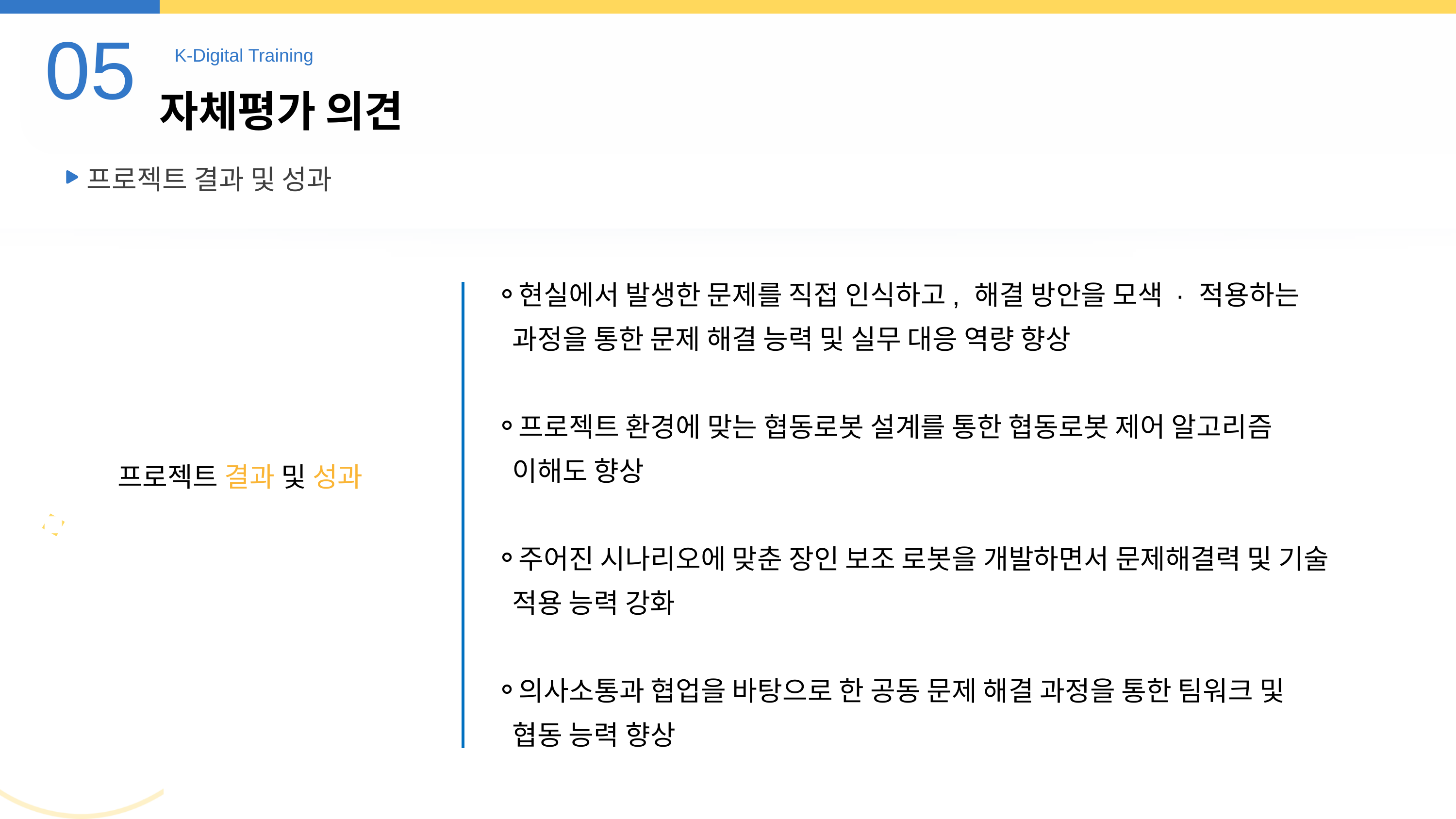

05
K-Digital Training
자체평가 의견
프로젝트 결과 및 성과

현실에서 발생한 문제를 직접 인식하고, 해결 방안을 모색 · 적용하는 과정을 통한 문제 해결 능력 및 실무 대응 역량 향상

프로젝트 환경에 맞는 협동로봇 설계를 통한 협동로봇 제어 알고리즘 이해도 향상

주어진 시나리오에 맞춘 장인 보조 로봇을 개발하면서 문제해결력 및 기술 적용 능력 강화

의사소통과 협업을 바탕으로 한 공동 문제 해결 과정을 통한 팀워크 및 협동 능력 향상

프로젝트 결과 및 성과